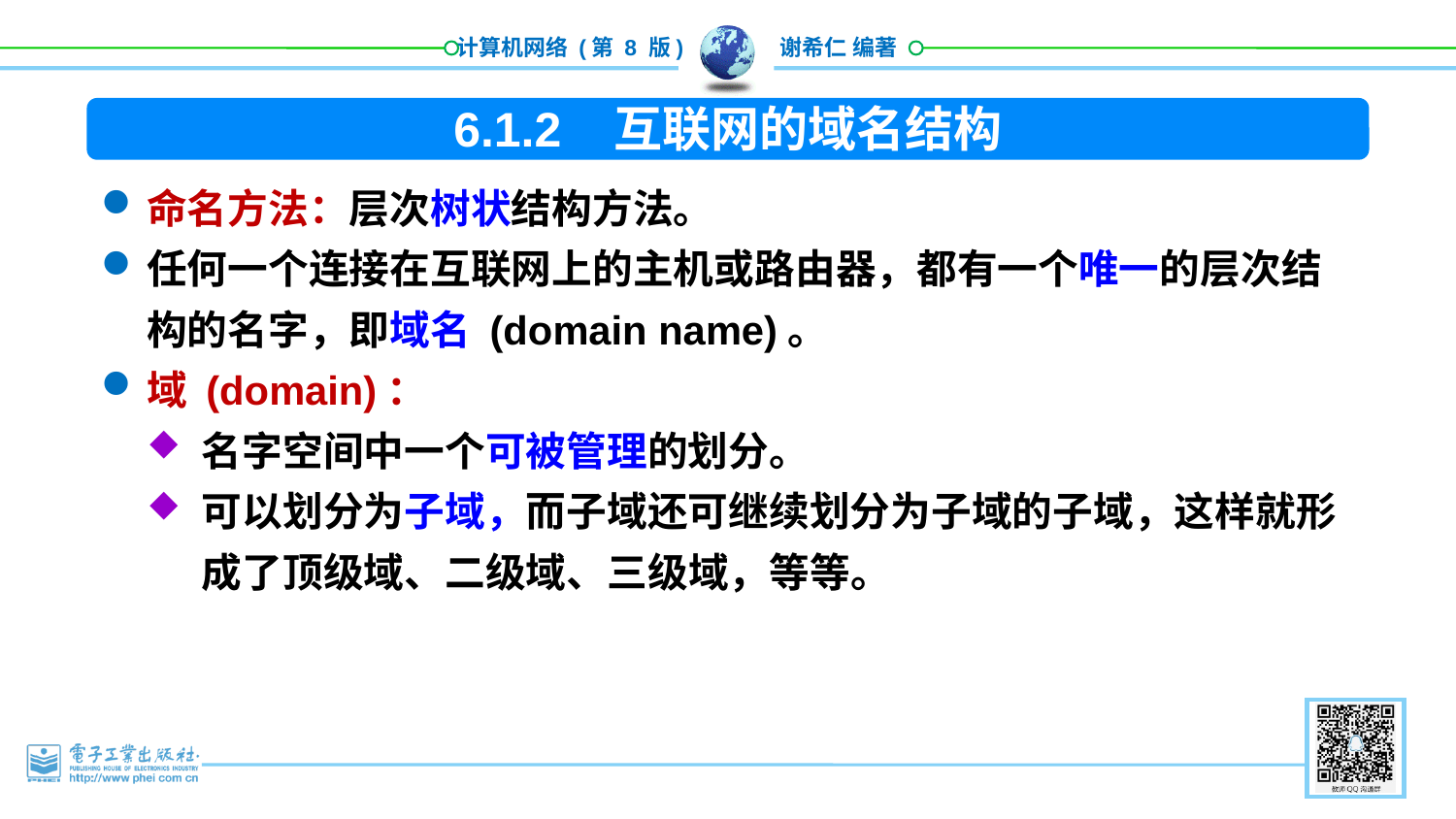

6.1.2   互联网的域名结构

命名方法：层次树状结构方法。
任何一个连接在互联网上的主机或路由器，都有一个唯一的层次结构的名字，即域名 (domain name)。
域 (domain)：
名字空间中一个可被管理的划分。
可以划分为子域，而子域还可继续划分为子域的子域，这样就形成了顶级域、二级域、三级域，等等。